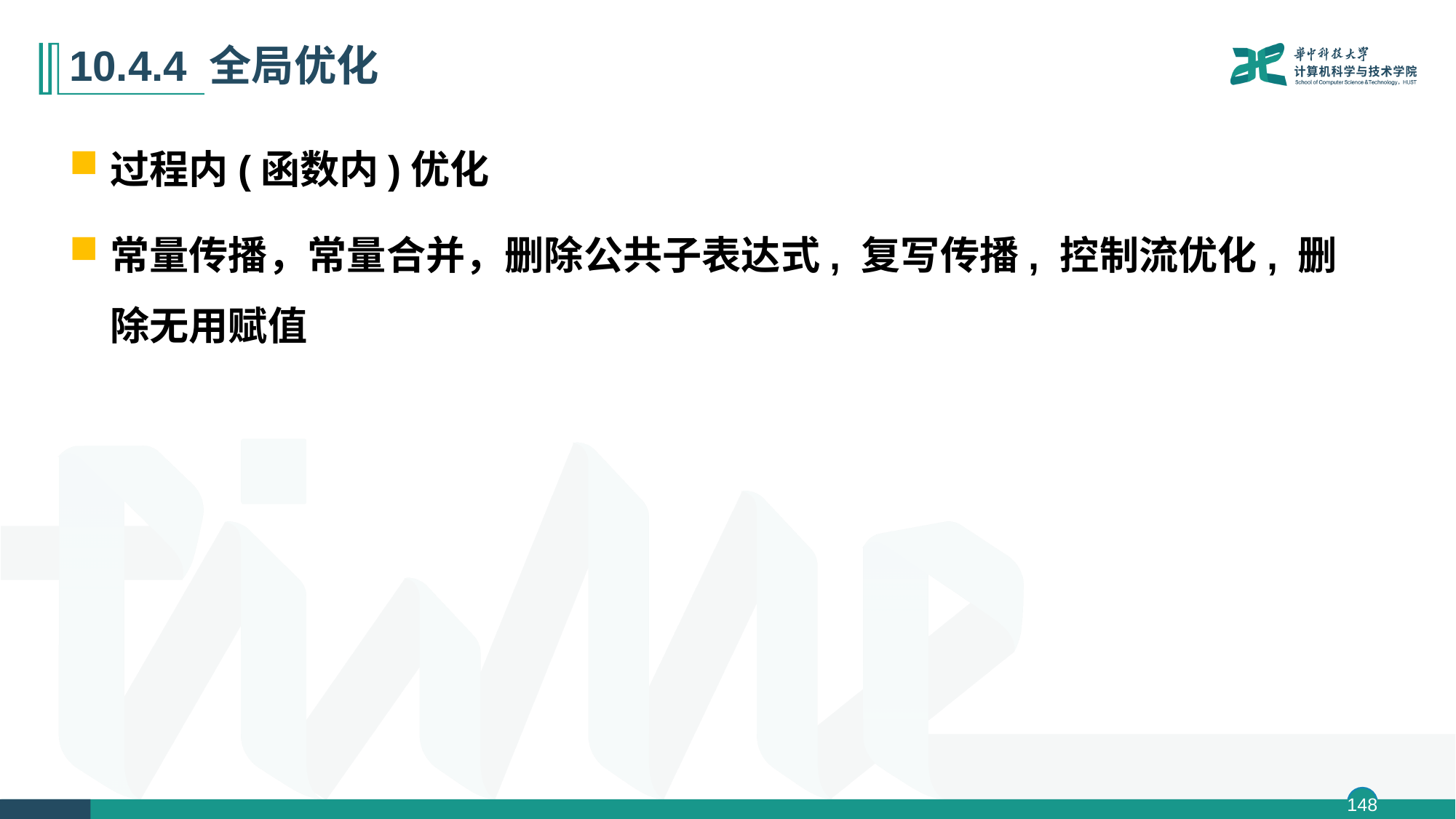

# 10.4.4 全局优化
过程内(函数内)优化
常量传播，常量合并，删除公共子表达式, 复写传播, 控制流优化, 删除无用赋值